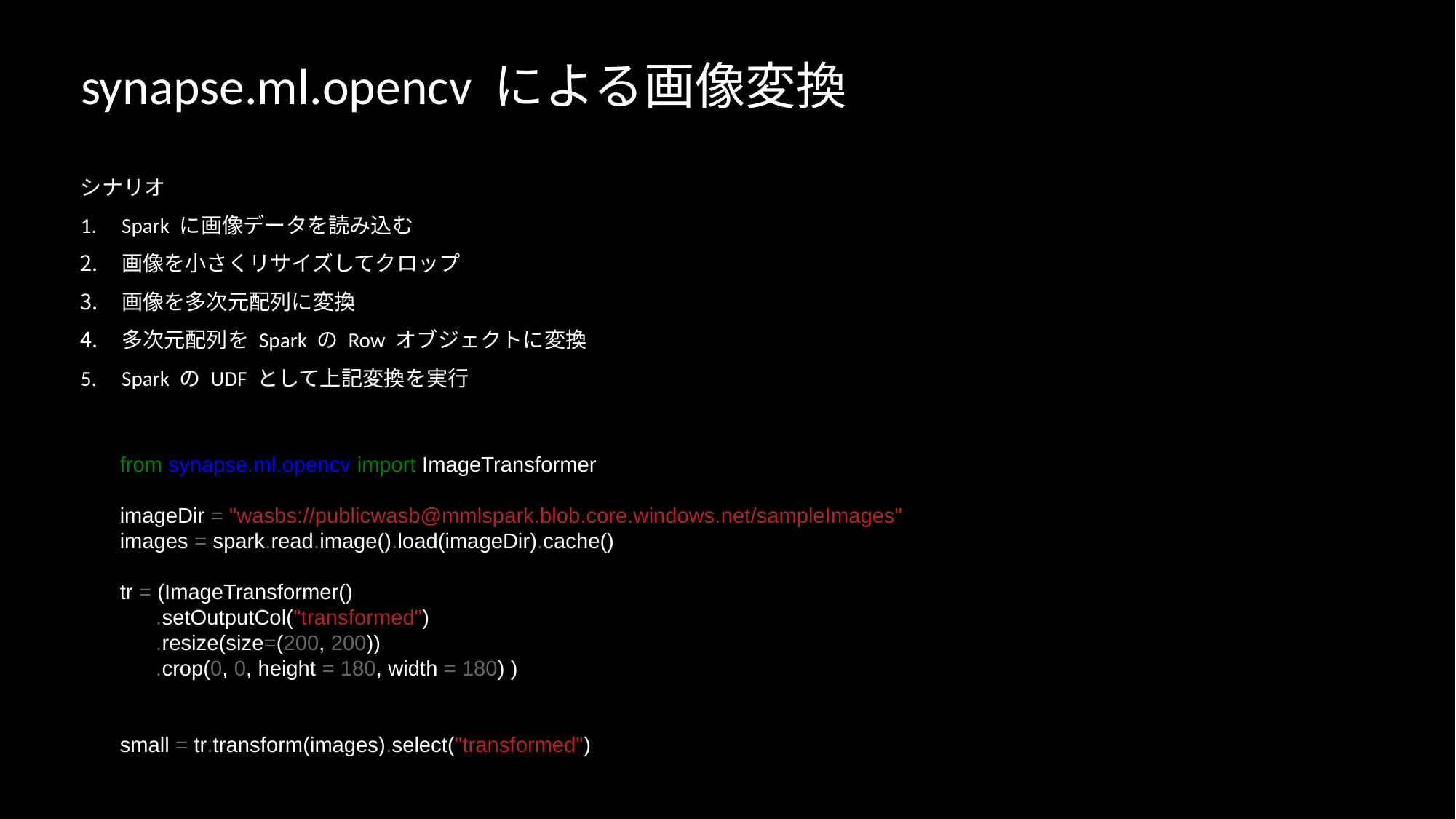

# synapse.ml.opencv による画像変換
シナリオ
Spark に画像データを読み込む
画像を小さくリサイズしてクロップ
画像を多次元配列に変換
多次元配列を Spark の Row オブジェクトに変換
Spark の UDF として上記変換を実行
from synapse.ml.opencv import ImageTransformer

imageDir = "wasbs://publicwasb@mmlspark.blob.core.windows.net/sampleImages"
images = spark.read.image().load(imageDir).cache()

tr = (ImageTransformer()
      .setOutputCol("transformed")
      .resize(size=(200, 200))
      .crop(0, 0, height = 180, width = 180) )

small = tr.transform(images).select("transformed")